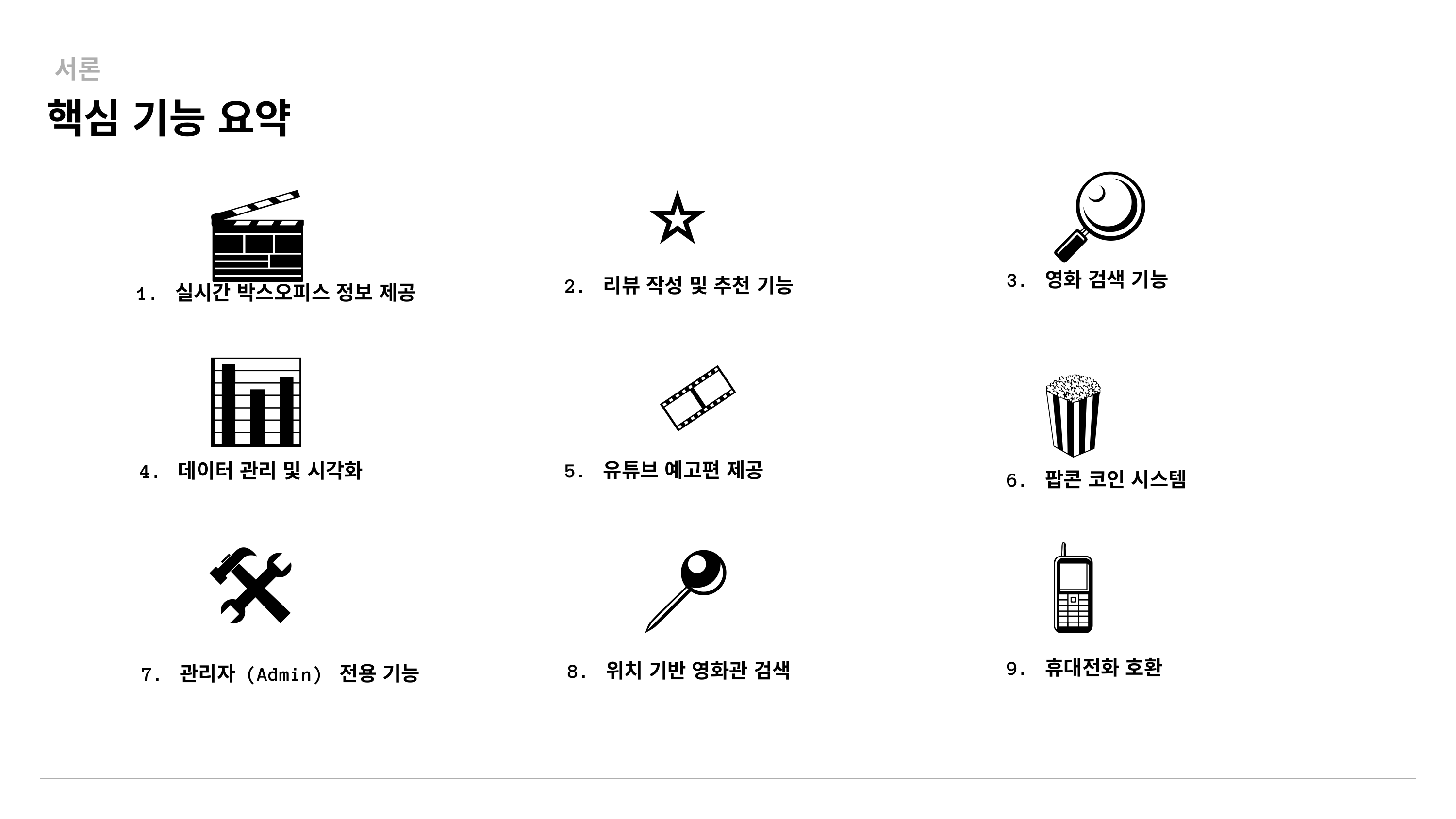

서론
핵심 기능 요약
🔎
⭐
🎬
3. 영화 검색 기능
2. 리뷰 작성 및 추천 기능
1. 실시간 박스오피스 정보 제공
📊
🎞️
🍿
5. 유튜브 예고편 제공
4. 데이터 관리 및 시각화
6. 팝콘 코인 시스템
🛠️
📱
📍
9. 휴대전화 호환
8. 위치 기반 영화관 검색
7. 관리자 (Admin) 전용 기능